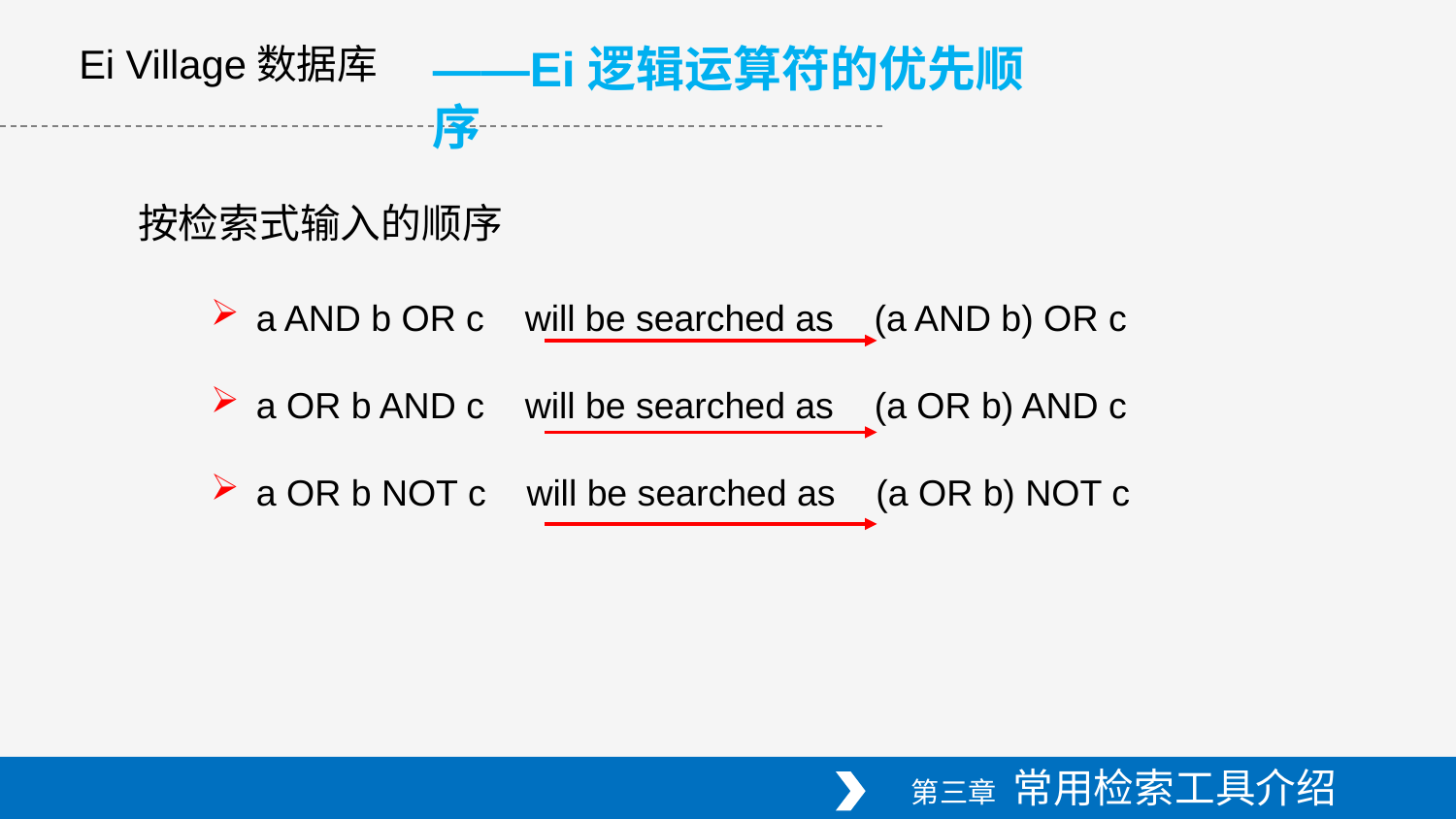

——Ei逻辑运算符的优先顺序
Ei Village数据库
按检索式输入的顺序

a AND b OR c    will be searched as    (a AND b) OR c

a OR b AND c    will be searched as    (a OR b) AND c

a OR b NOT c    will be searched as    (a OR b) NOT c